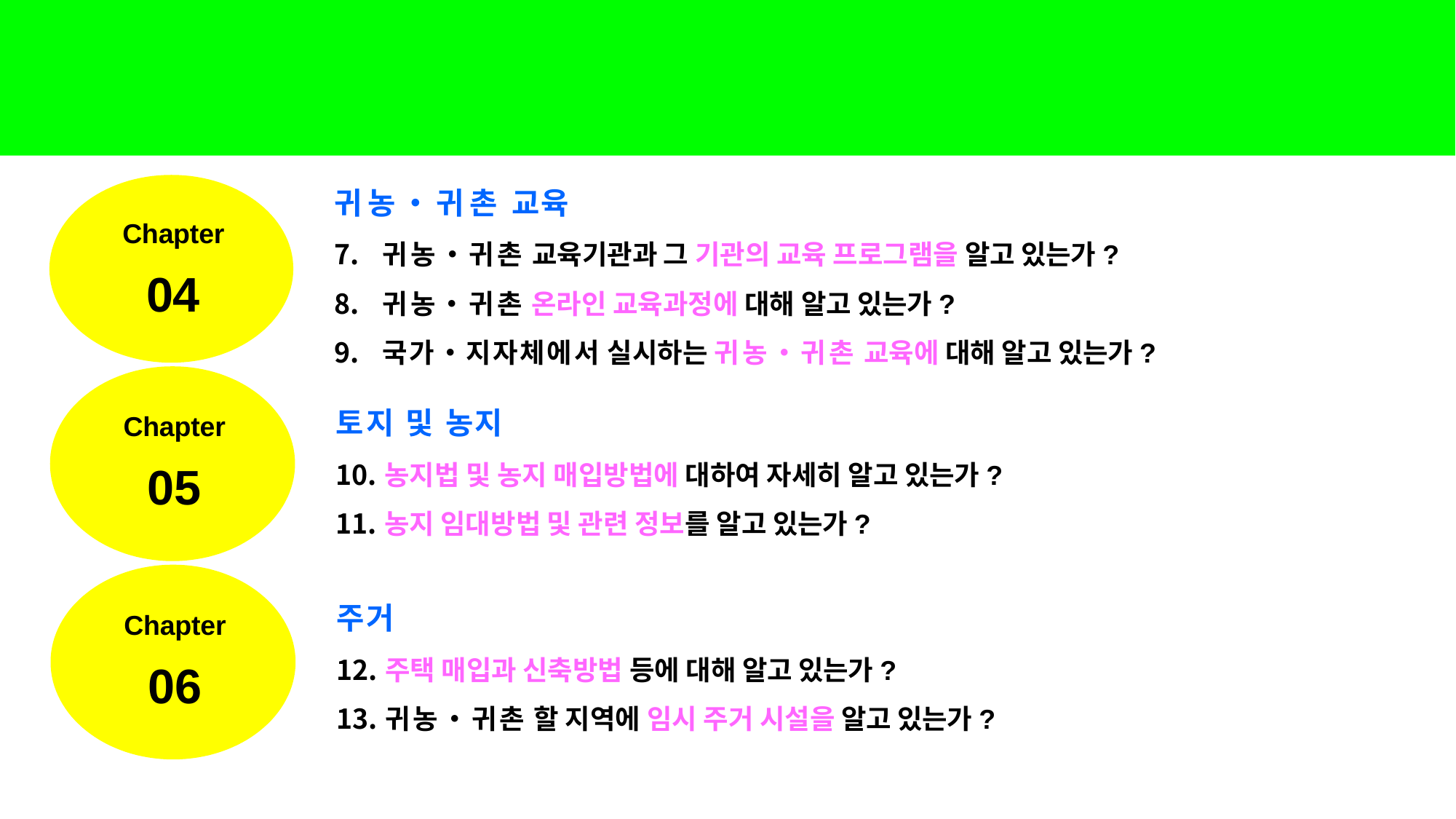

귀농•귀촌 교육
귀농•귀촌 교육기관과 그 기관의 교육 프로그램을 알고 있는가?
귀농•귀촌 온라인 교육과정에 대해 알고 있는가?
국가•지자체에서 실시하는 귀농•귀촌 교육에 대해 알고 있는가?

Chapter
04

토지 및 농지
농지법 및 농지 매입방법에 대하여 자세히 알고 있는가?
농지 임대방법 및 관련 정보를 알고 있는가?
Chapter
05

주거
주택 매입과 신축방법 등에 대해 알고 있는가?
귀농•귀촌 할 지역에 임시 주거 시설을 알고 있는가?
Chapter
06